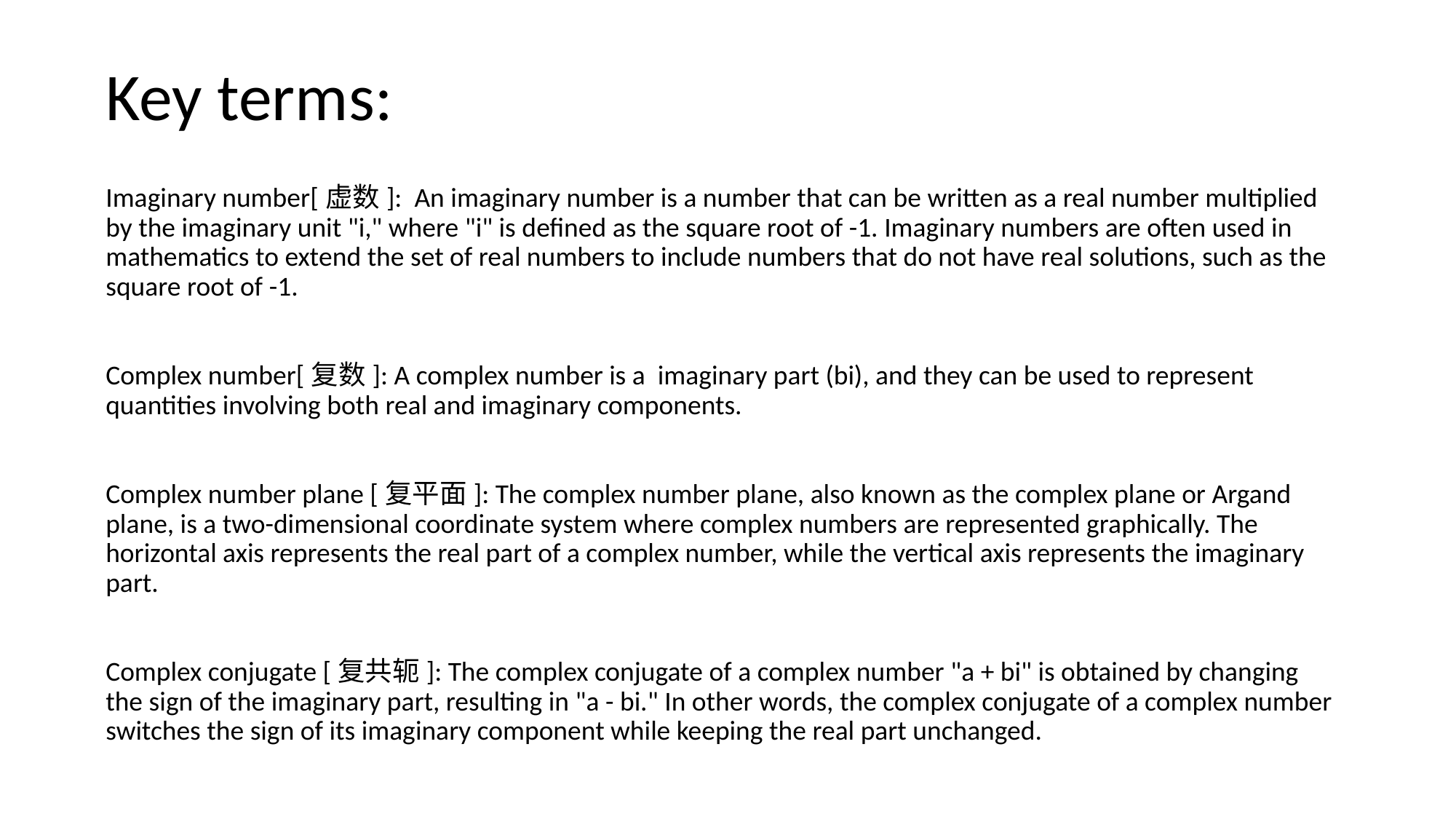

# Key terms:
Imaginary number[虚数]:  An imaginary number is a number that can be written as a real number multiplied by the imaginary unit "i," where "i" is defined as the square root of -1. Imaginary numbers are often used in mathematics to extend the set of real numbers to include numbers that do not have real solutions, such as the square root of -1.

Complex number[复数]: A complex number is a  imaginary part (bi), and they can be used to represent quantities involving both real and imaginary components.

Complex number plane [复平面]: The complex number plane, also known as the complex plane or Argand plane, is a two-dimensional coordinate system where complex numbers are represented graphically. The horizontal axis represents the real part of a complex number, while the vertical axis represents the imaginary part.

Complex conjugate [复共轭]: The complex conjugate of a complex number "a + bi" is obtained by changing the sign of the imaginary part, resulting in "a - bi." In other words, the complex conjugate of a complex number switches the sign of its imaginary component while keeping the real part unchanged.